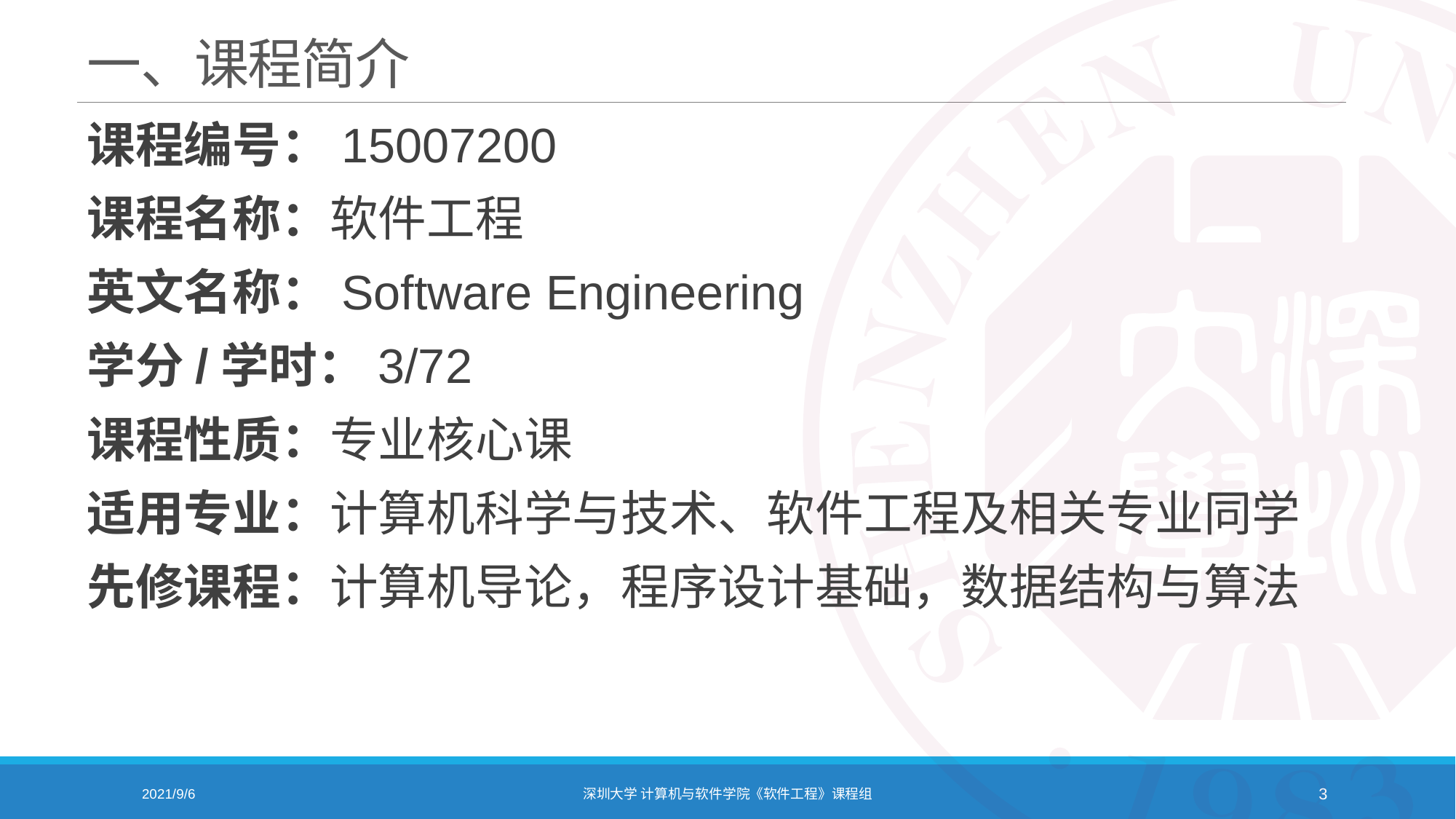

# 一、课程简介
课程编号：15007200
课程名称：软件工程
英文名称：Software Engineering
学分/学时：3/72
课程性质：专业核心课
适用专业：计算机科学与技术、软件工程及相关专业同学
先修课程：计算机导论，程序设计基础，数据结构与算法

2021/9/6
深圳大学 计算机与软件学院《软件工程》课程组
3